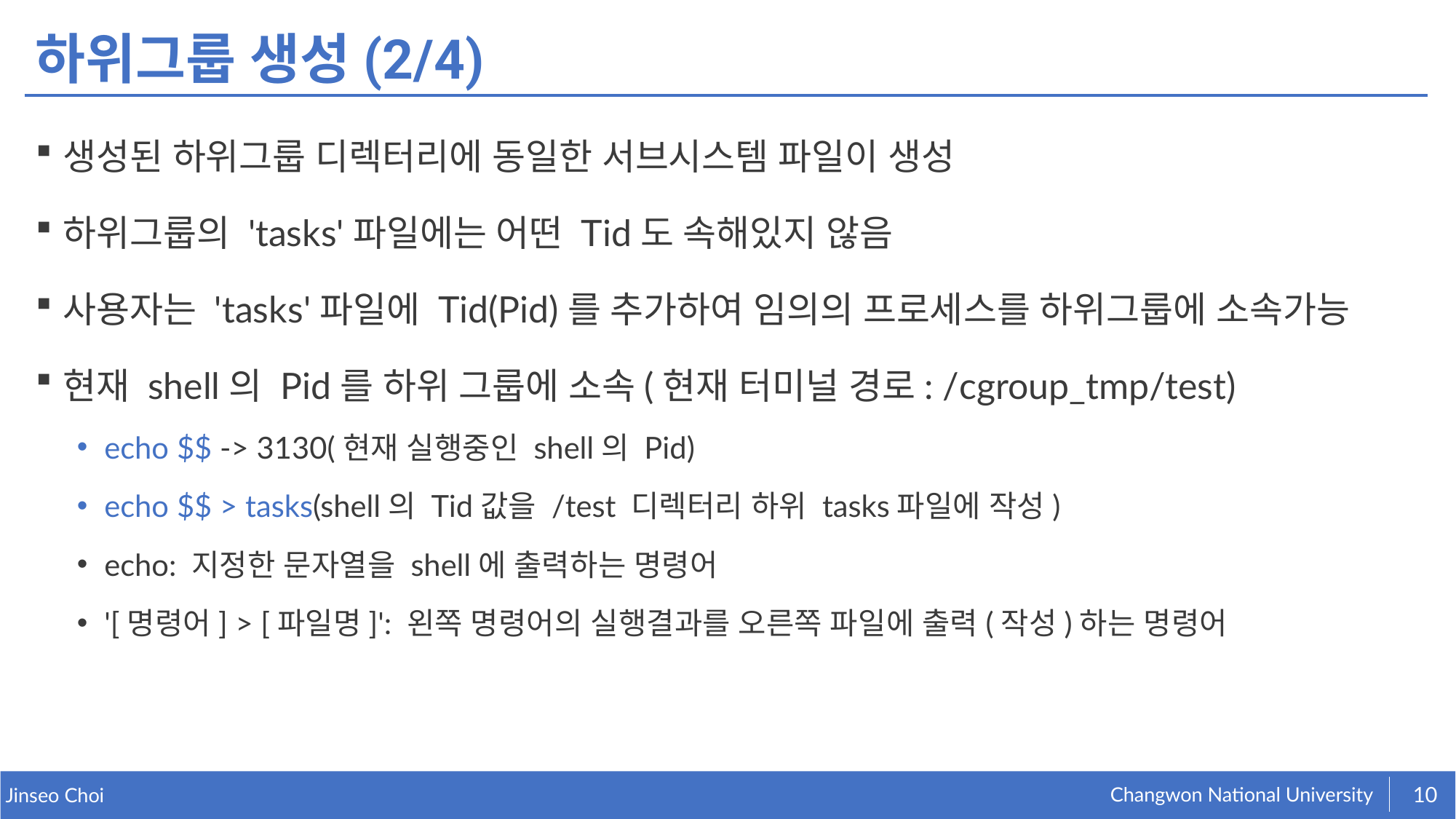

# 하위그룹 생성(2/4)
생성된 하위그룹 디렉터리에 동일한 서브시스템 파일이 생성
하위그룹의 'tasks'파일에는 어떤 Tid도 속해있지 않음
사용자는 'tasks'파일에 Tid(Pid)를 추가하여 임의의 프로세스를 하위그룹에 소속가능
현재 shell의 Pid를 하위 그룹에 소속(현재 터미널 경로: /cgroup_tmp/test)
echo $$ -> 3130(현재 실행중인 shell의 Pid)
echo $$ > tasks(shell의 Tid값을 /test 디렉터리 하위 tasks파일에 작성)
echo: 지정한 문자열을 shell에 출력하는 명령어
'[명령어] > [파일명]': 왼쪽 명령어의 실행결과를 오른쪽 파일에 출력(작성)하는 명령어

10